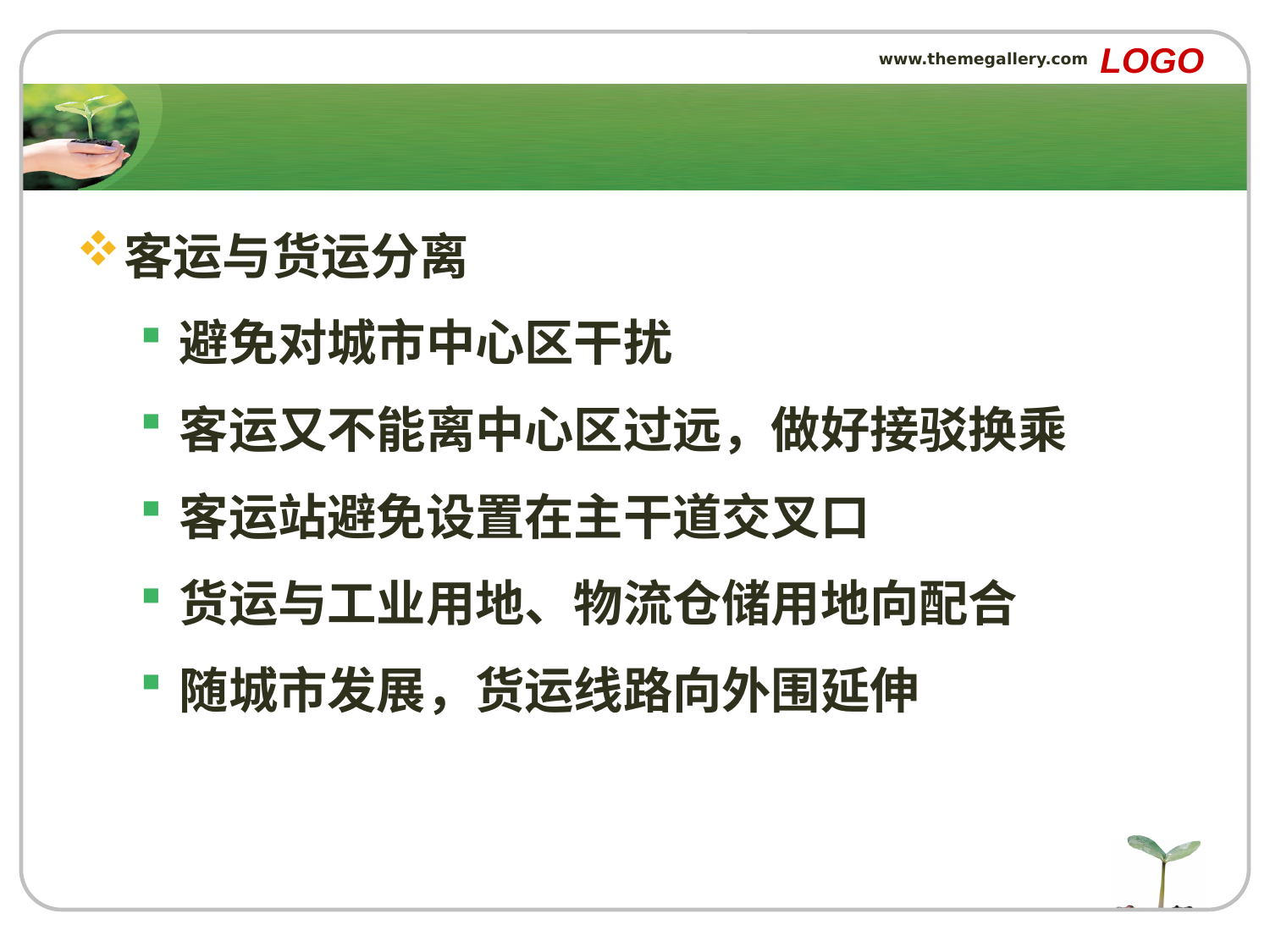

LOGO
www.themegallery.com
#
客运与货运分离
避免对城市中心区干扰
客运又不能离中心区过远，做好接驳换乘
客运站避免设置在主干道交叉口
货运与工业用地、物流仓储用地向配合
随城市发展，货运线路向外围延伸